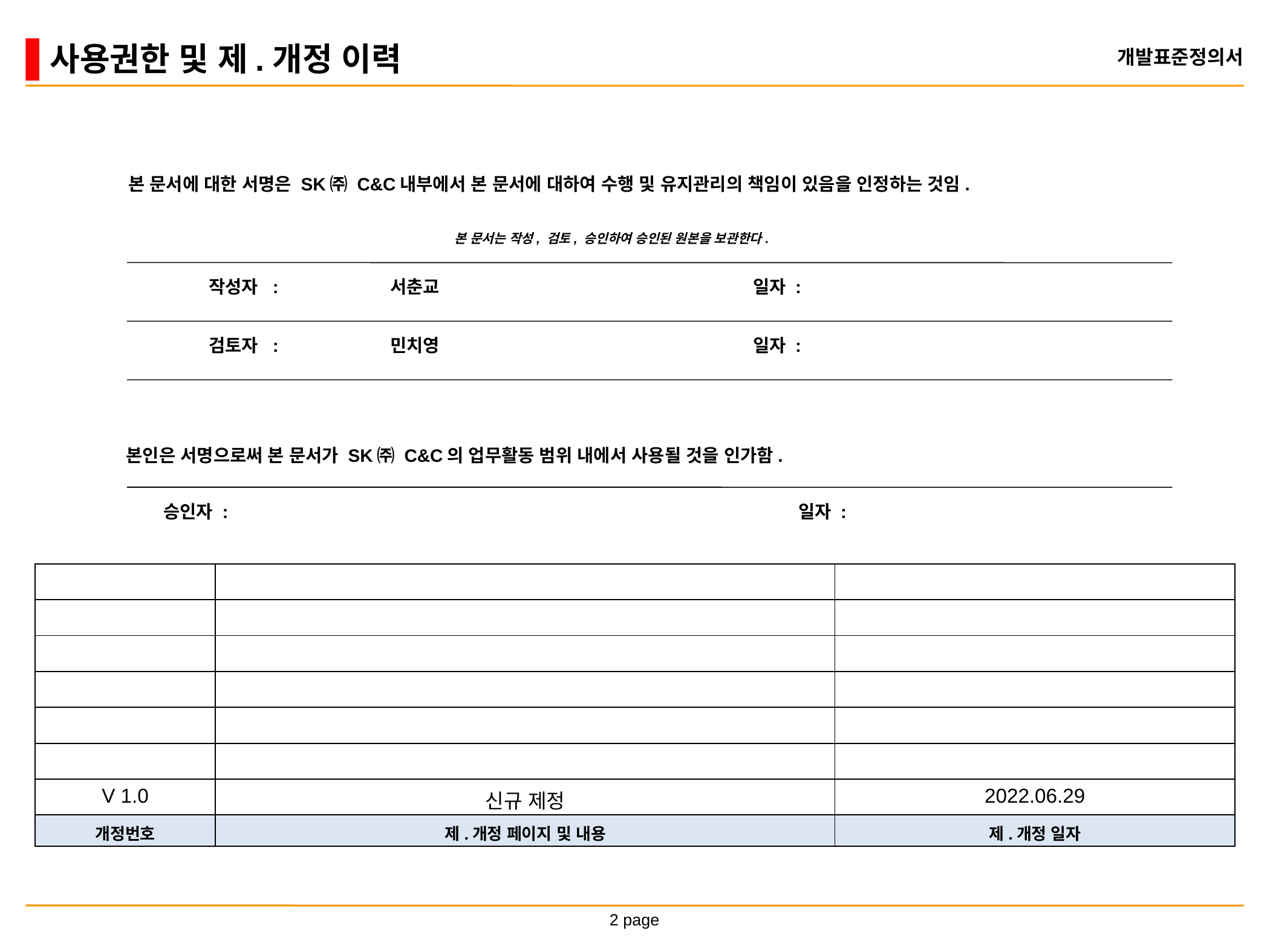

개발표준정의서
# 사용권한 및 제.개정 이력
본 문서에 대한 서명은 SK㈜ C&C내부에서 본 문서에 대하여 수행 및 유지관리의 책임이 있음을 인정하는 것임.
본 문서는 작성, 검토, 승인하여 승인된 원본을 보관한다.

작성자  :  		서춘교				일자 :

검토자  :                    	민치영				일자 :

본인은 서명으로써 본 문서가 SK㈜ C&C의 업무활동 범위 내에서 사용될 것을 인가함.

승인자 :                                           	 			일자 :
|  |  |  |
| --- | --- | --- |
|  |  |  |
|  |  |  |
|  |  |  |
|  |  |  |
|  |  |  |
| V 1.0 | 신규 제정 | 2022.06.29 |
| 개정번호 | 제.개정 페이지 및 내용 | 제.개정 일자 |